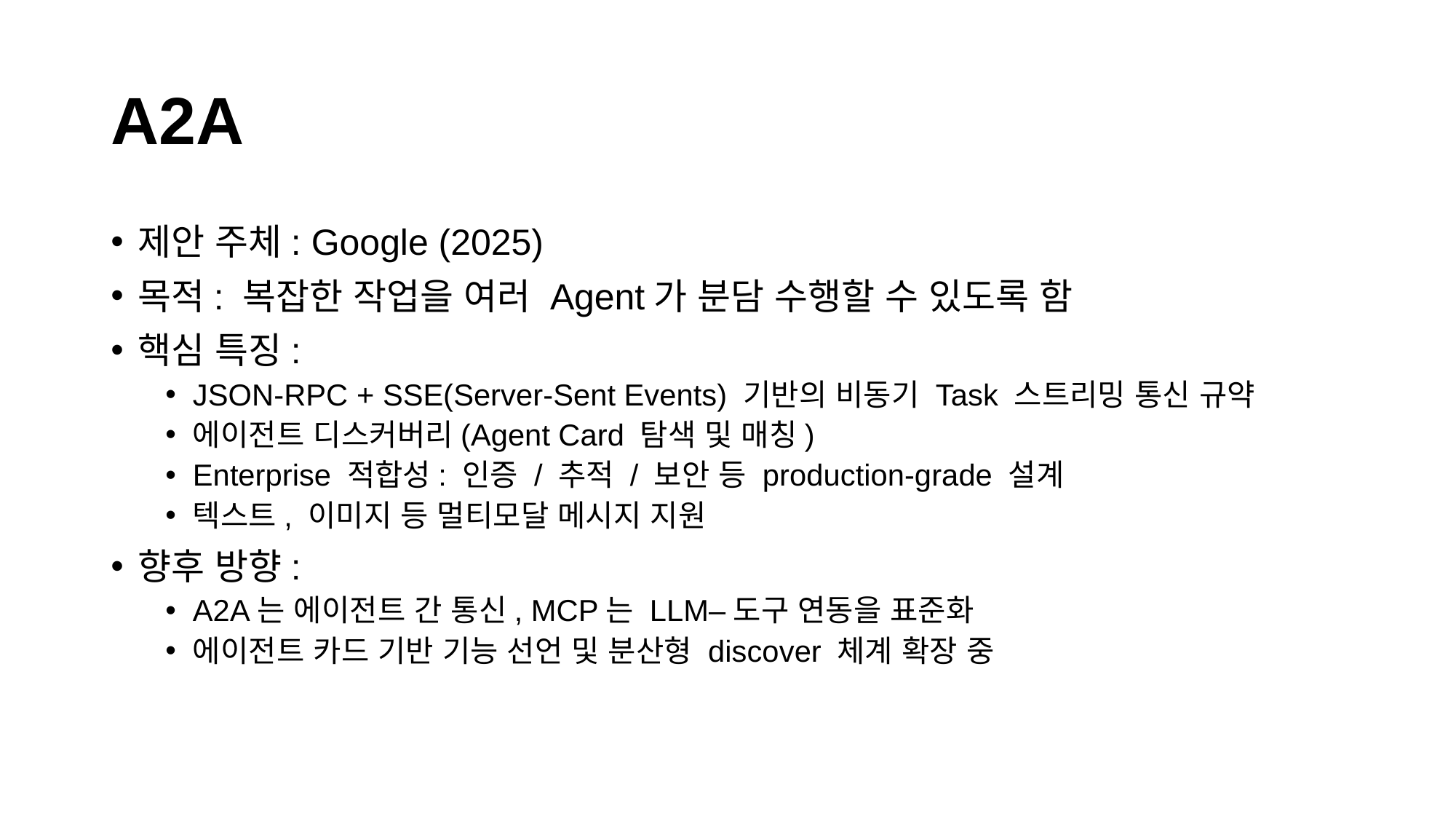

# A2A
제안 주체: Google (2025)
목적: 복잡한 작업을 여러 Agent가 분담 수행할 수 있도록 함
핵심 특징:
JSON-RPC + SSE(Server-Sent Events) 기반의 비동기 Task 스트리밍 통신 규약
에이전트 디스커버리(Agent Card 탐색 및 매칭)
Enterprise 적합성: 인증 / 추적 / 보안 등 production-grade 설계
텍스트, 이미지 등 멀티모달 메시지 지원
향후 방향:
A2A는 에이전트 간 통신, MCP는 LLM–도구 연동을 표준화
에이전트 카드 기반 기능 선언 및 분산형 discover 체계 확장 중